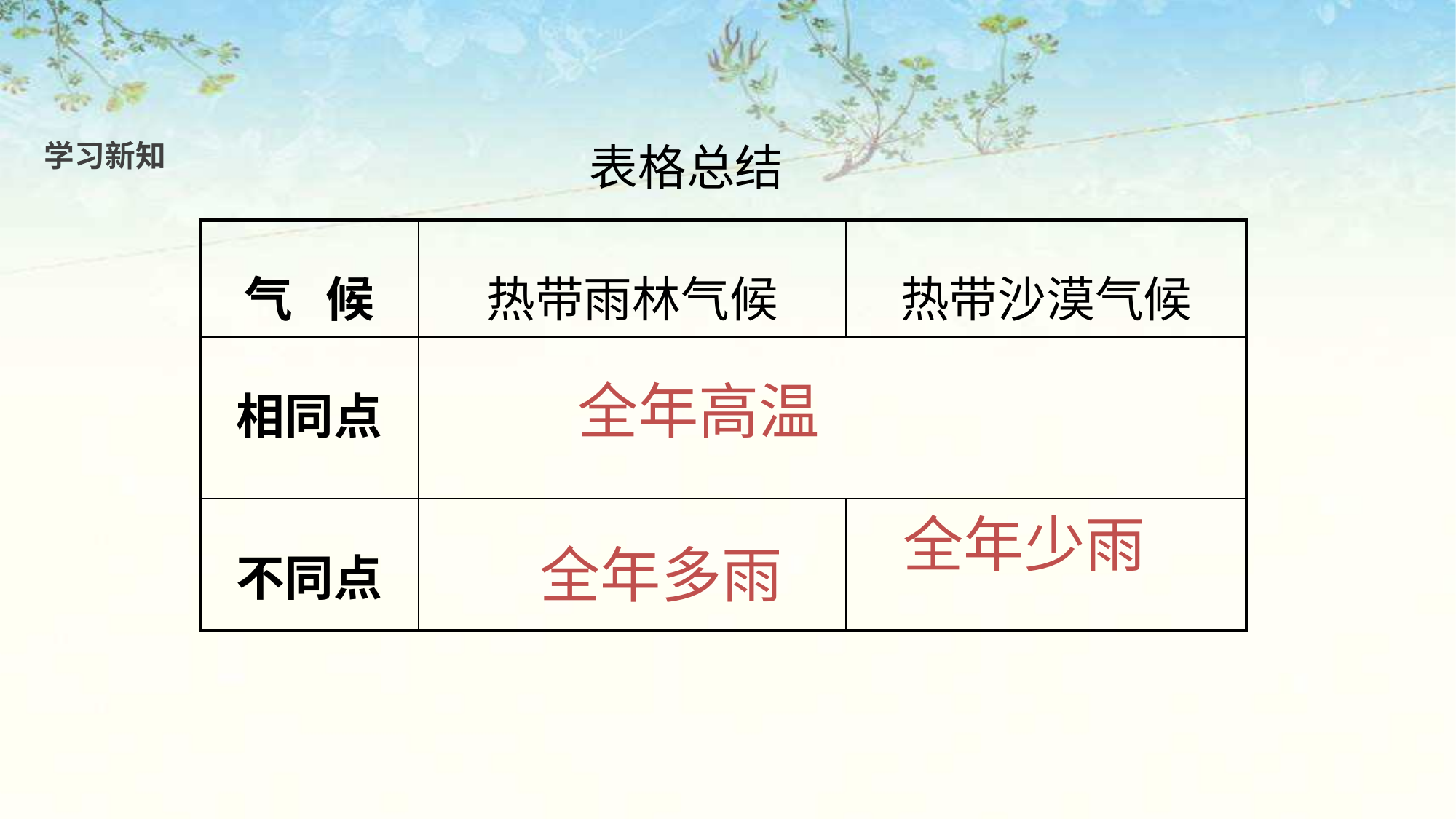

学习新知
表格总结
| 气 候 | 热带雨林气候 | 热带沙漠气候 |
| --- | --- | --- |
| 相同点 |  |  |
| 不同点 |  |  |
全年高温
全年少雨

全年多雨